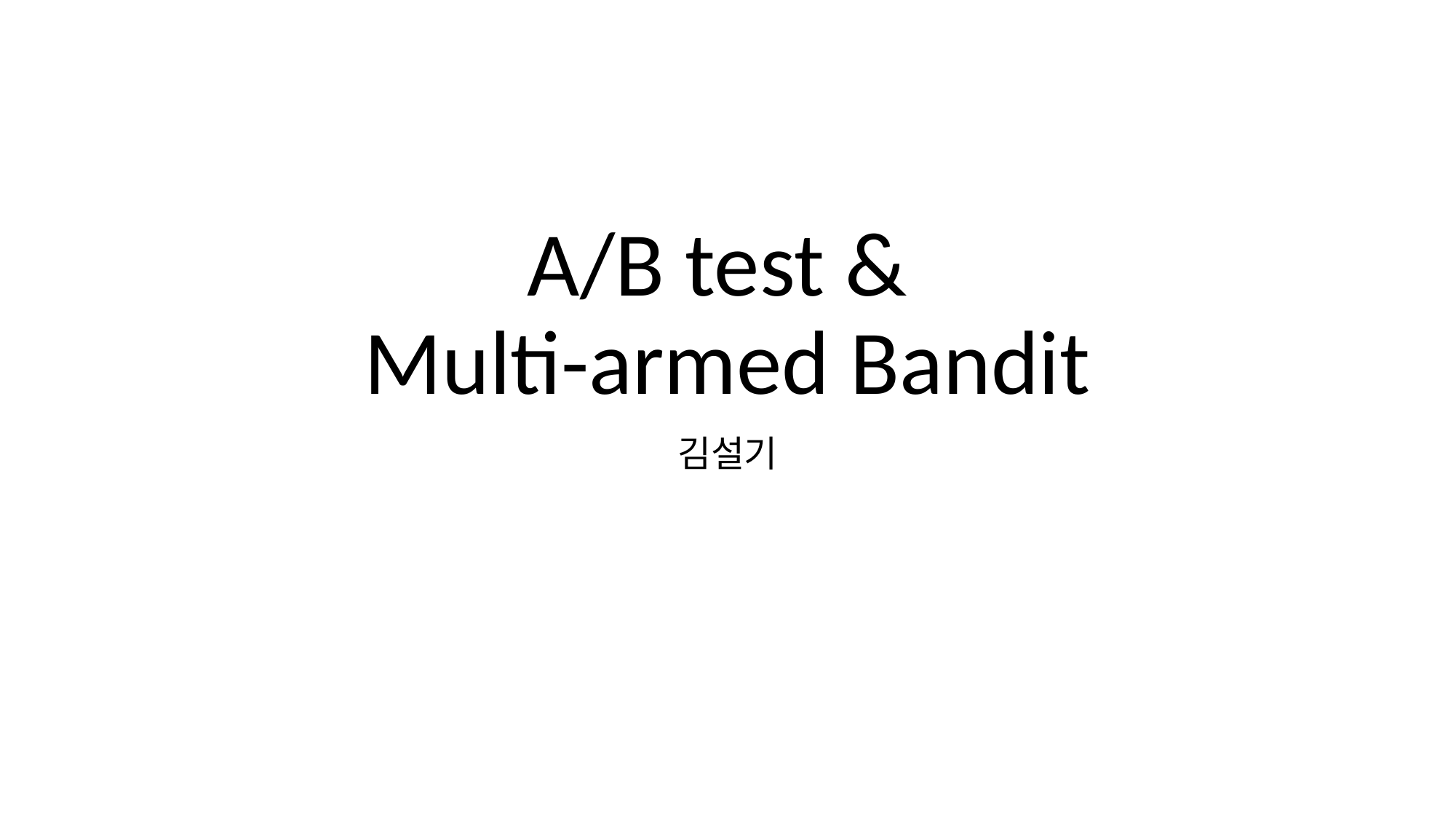

# A/B test & Multi-armed Bandit
김설기